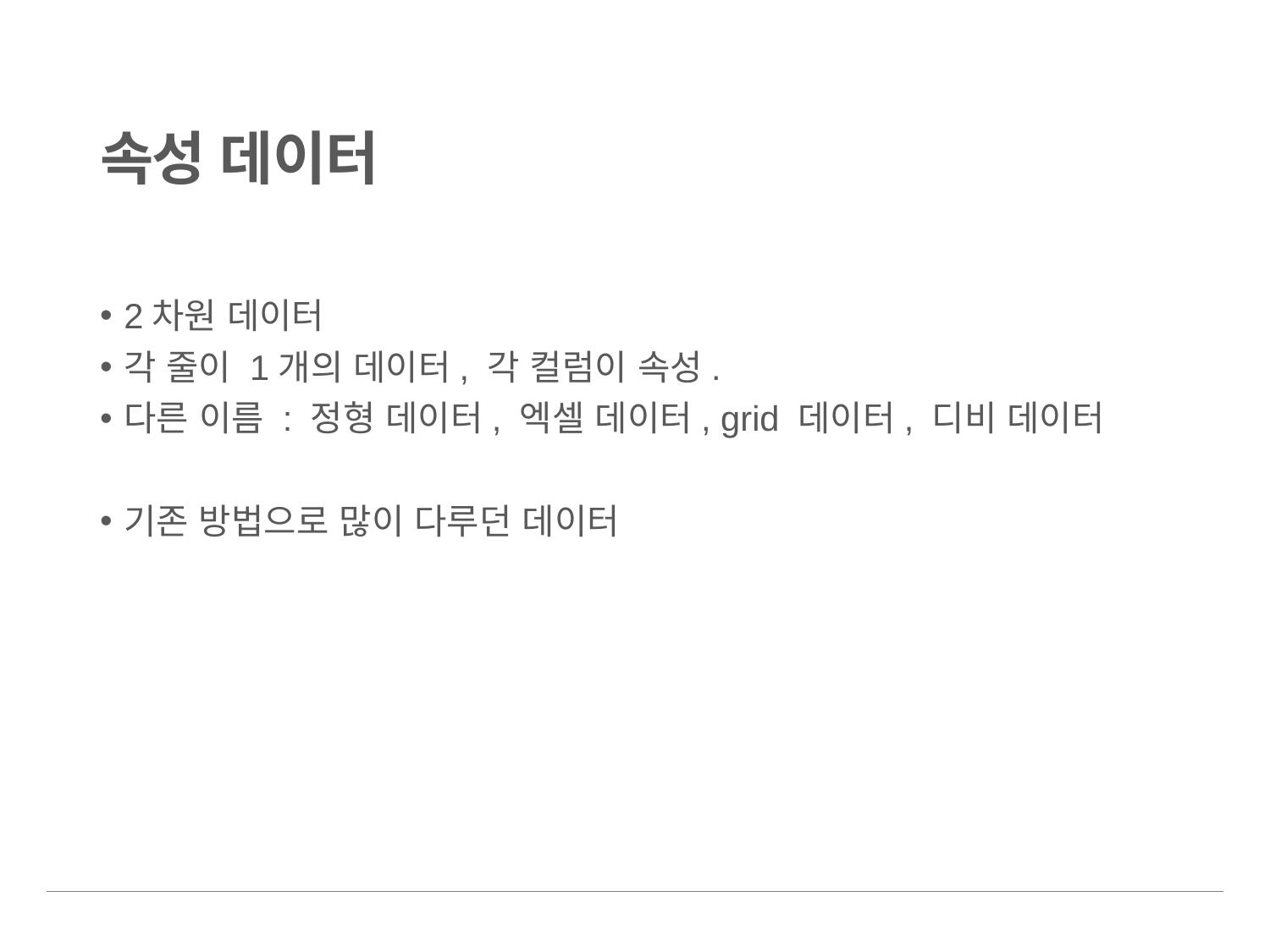

# 속성 데이터
2차원 데이터
각 줄이 1개의 데이터, 각 컬럼이 속성.
다른 이름 : 정형 데이터, 엑셀 데이터, grid 데이터, 디비 데이터

기존 방법으로 많이 다루던 데이터